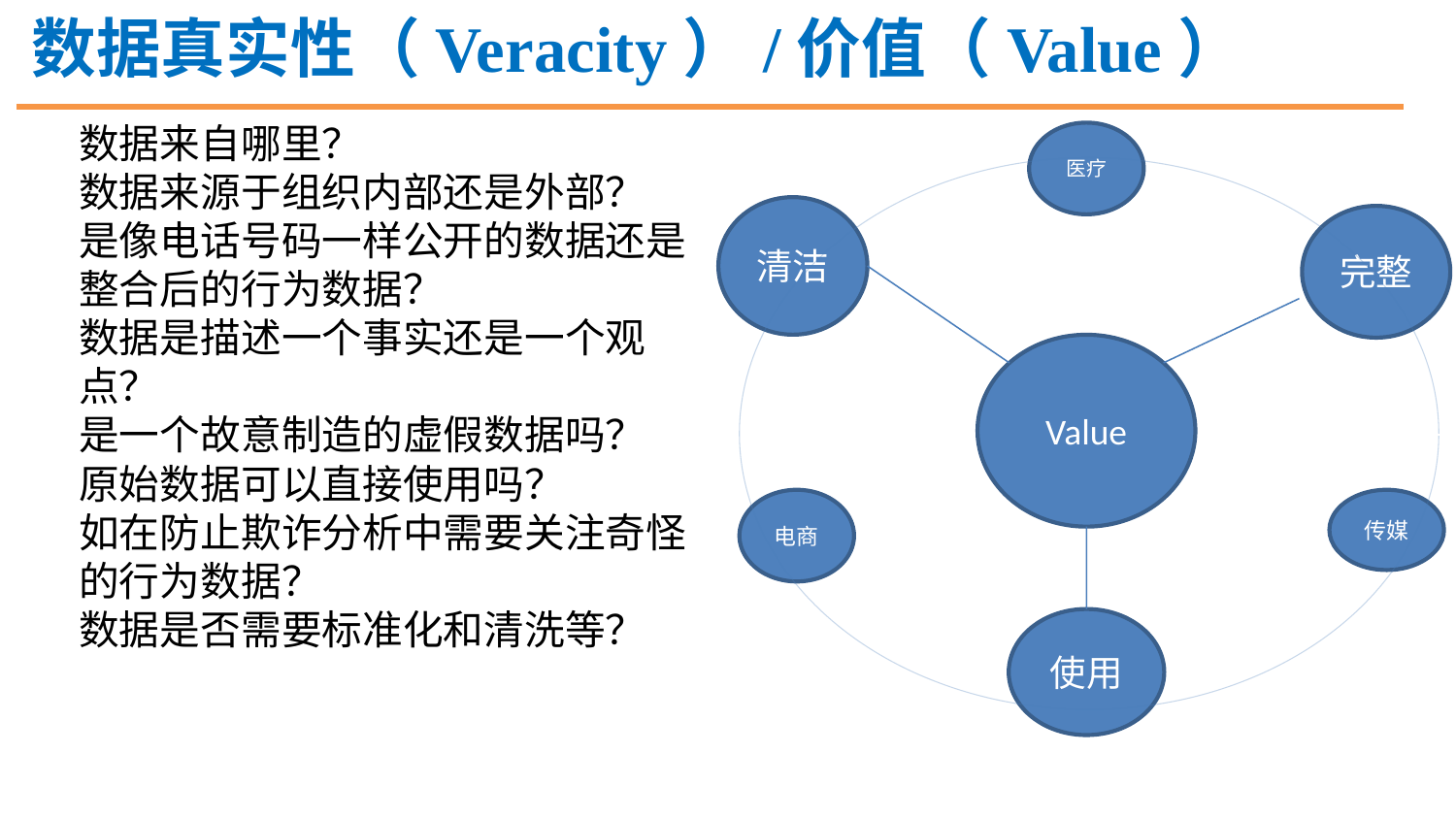

数据真实性（Veracity）/价值（Value）
数据来自哪里？
数据来源于组织内部还是外部？
是像电话号码一样公开的数据还是整合后的行为数据？
数据是描述一个事实还是一个观点？
是一个故意制造的虚假数据吗？
原始数据可以直接使用吗？
如在防止欺诈分析中需要关注奇怪的行为数据？
数据是否需要标准化和清洗等？
医疗

清洁
完整
Value
电商
传媒
使用